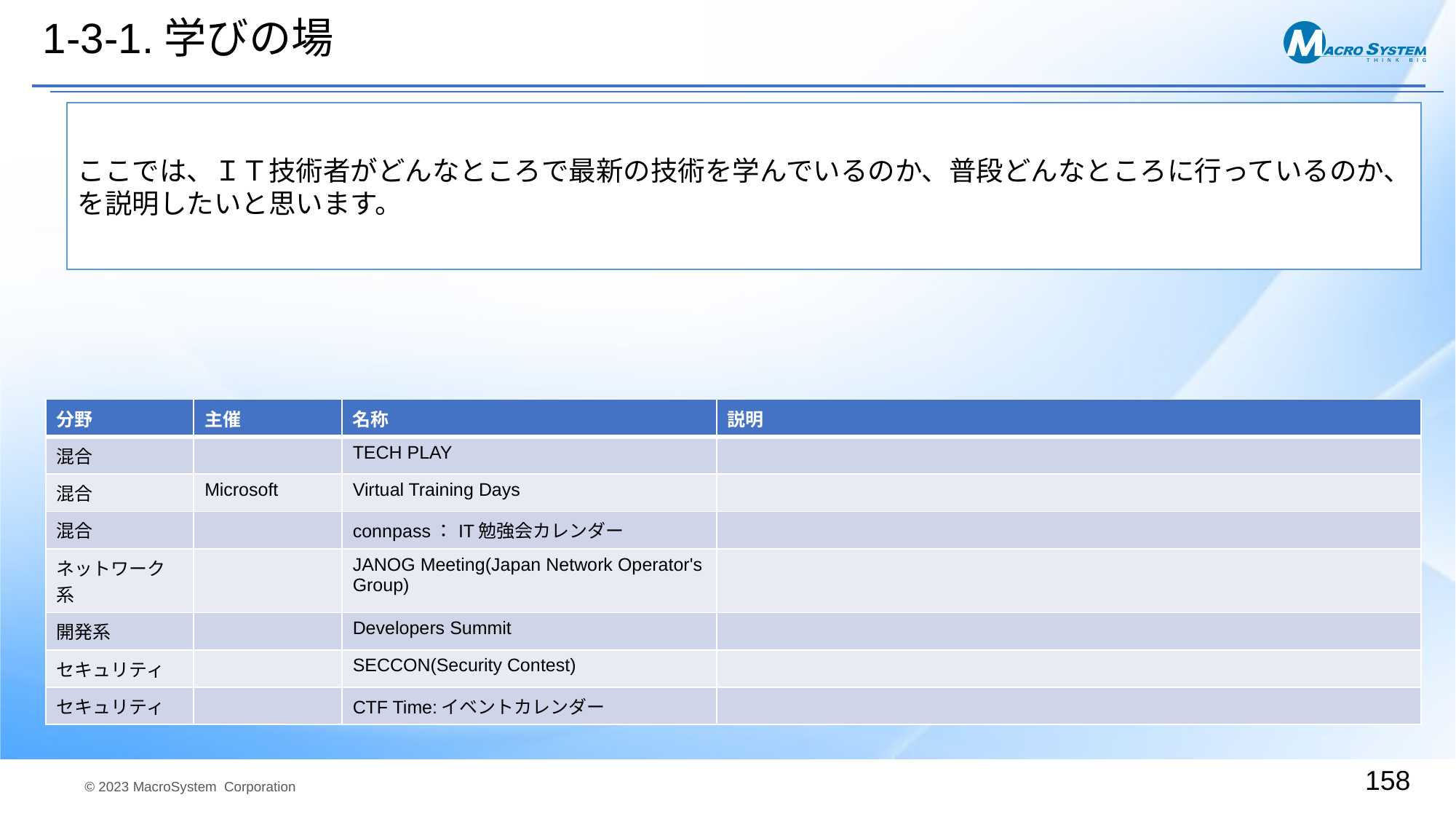

# 1-3-1.学びの場
ここでは、ＩＴ技術者がどんなところで最新の技術を学んでいるのか、普段どんなところに行っているのか、を説明したいと思います。
| 分野 | 主催 | 名称 | 説明 |
| --- | --- | --- | --- |
| 混合 |  | TECH PLAY |  |
| 混合 | Microsoft | Virtual Training Days |  |
| 混合 |  | connpass：IT勉強会カレンダー |  |
| ネットワーク系 |  | JANOG Meeting(Japan Network Operator's Group) |  |
| 開発系 |  | Developers Summit |  |
| セキュリティ |  | SECCON(Security Contest) |  |
| セキュリティ |  | CTF Time:イベントカレンダー |  |